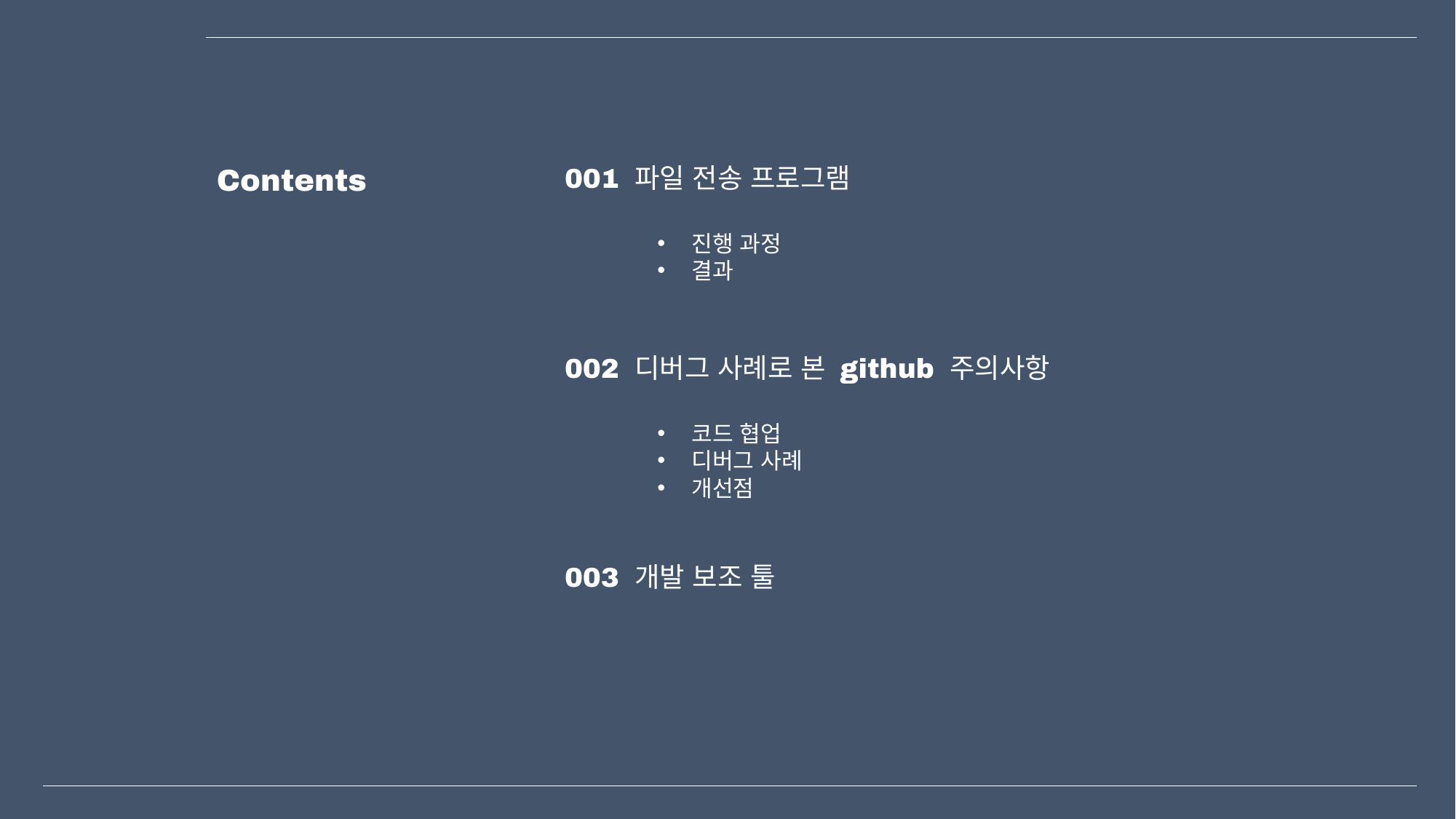

Contents
001 파일 전송 프로그램
진행 과정
결과
002 디버그 사례로 본 github 주의사항
코드 협업
디버그 사례
개선점
003 개발 보조 툴